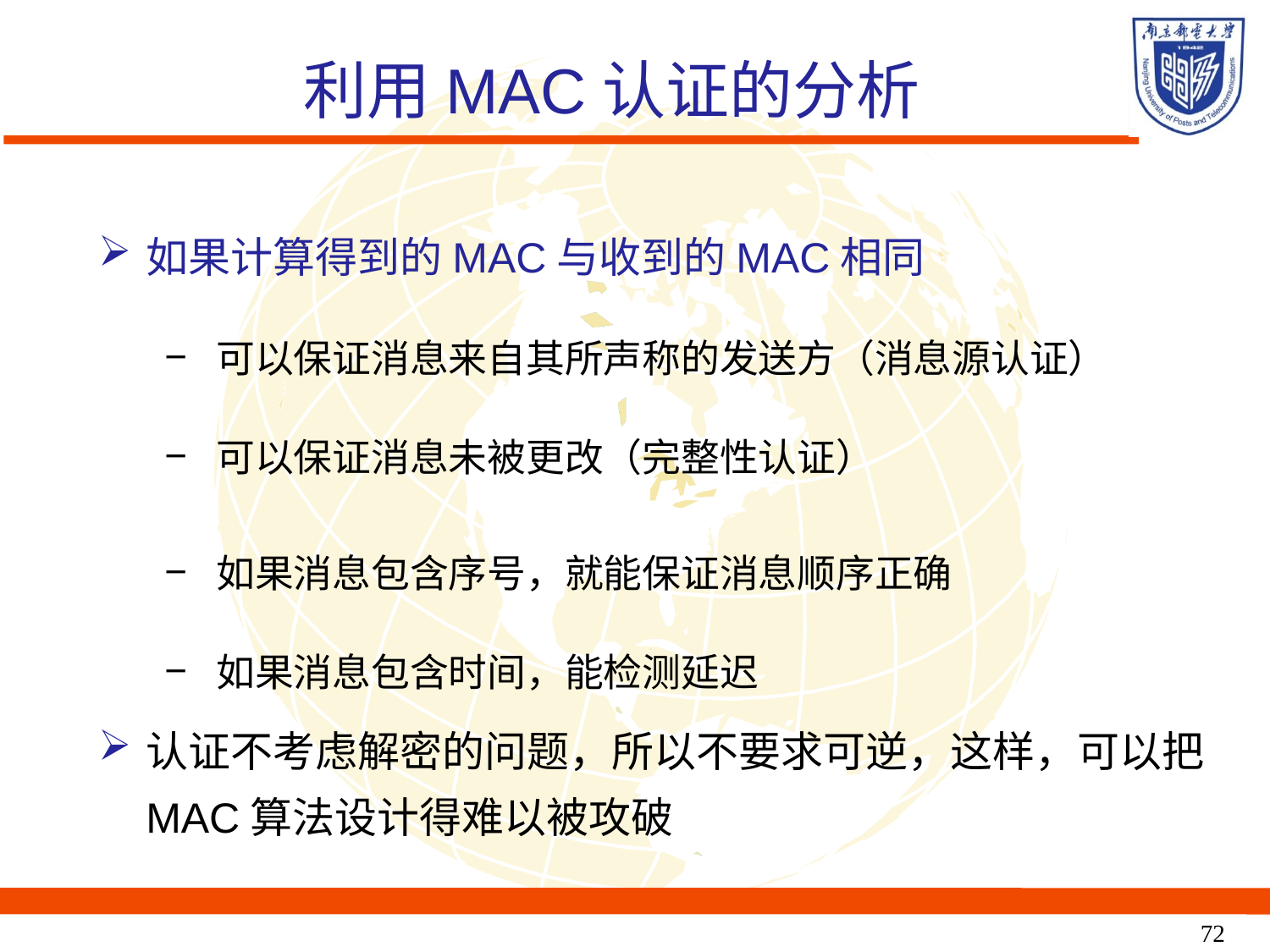

利用MAC认证的分析
如果计算得到的MAC与收到的MAC相同
可以保证消息来自其所声称的发送方（消息源认证）
可以保证消息未被更改（完整性认证）

认证不考虑解密的问题，所以不要求可逆，这样，可以把MAC算法设计得难以被攻破

如果消息包含序号，就能保证消息顺序正确
如果消息包含时间，能检测延迟
72